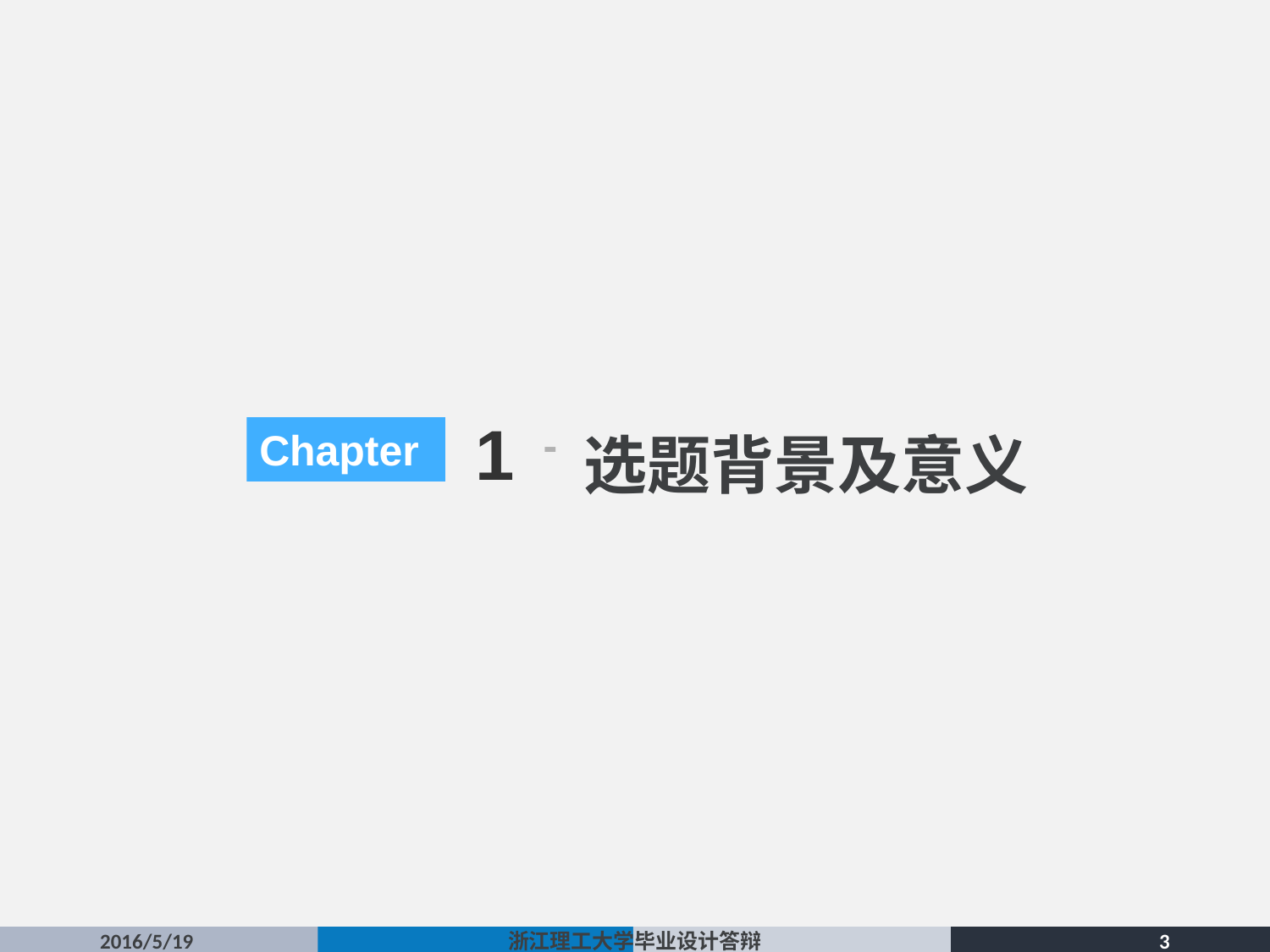

1
选题背景及意义
Chapter
-
2016/5/19
浙江理工大学毕业设计答辩
3